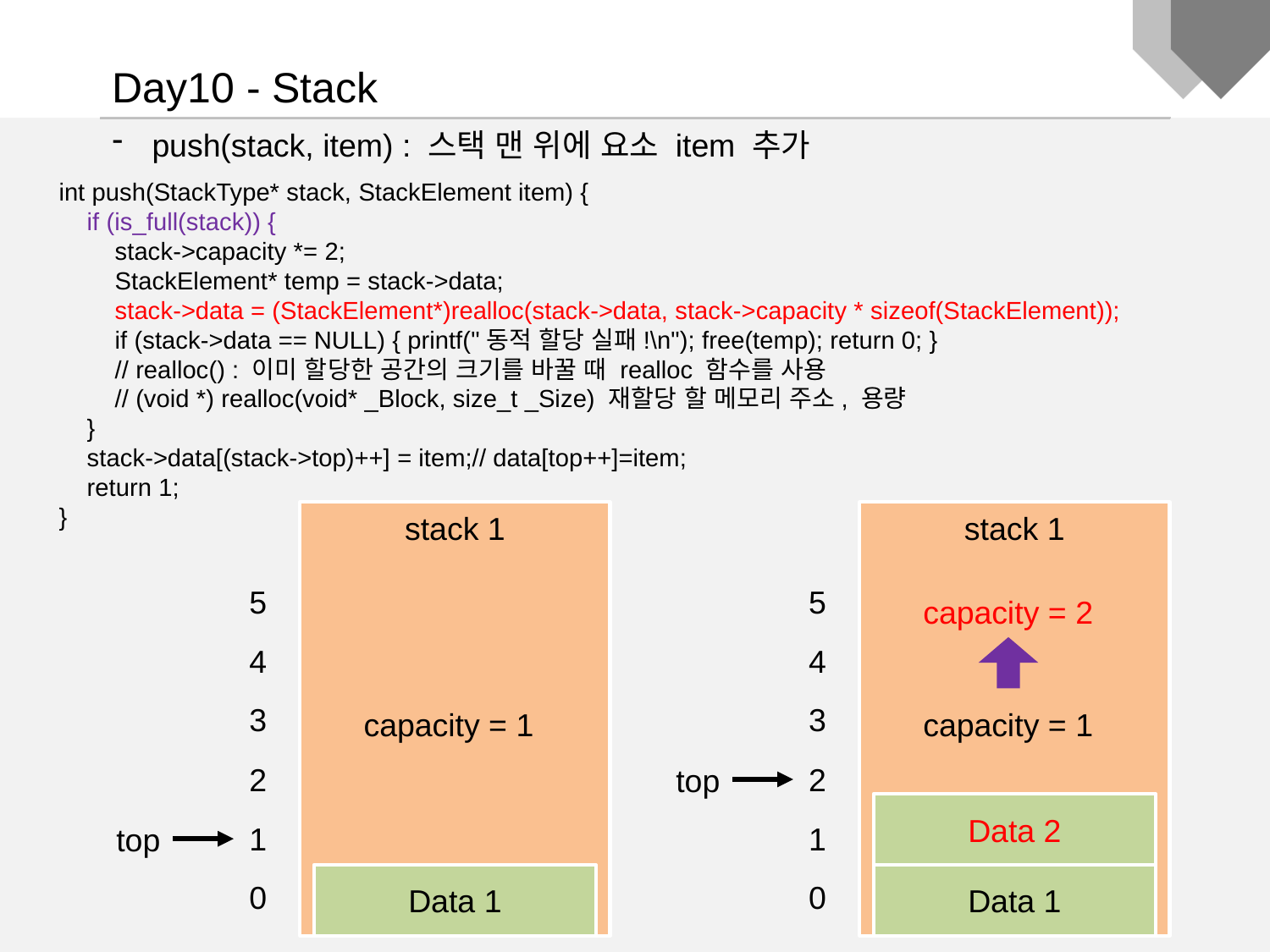

Day10 - Stack
push(stack, item) : 스택 맨 위에 요소 item 추가
int push(StackType* stack, StackElement item) {
    if (is_full(stack)) {
        stack->capacity *= 2;
        StackElement* temp = stack->data;
        stack->data = (StackElement*)realloc(stack->data, stack->capacity * sizeof(StackElement));
        if (stack->data == NULL) { printf("동적 할당 실패!\n"); free(temp); return 0; }
        // realloc() : 이미 할당한 공간의 크기를 바꿀 때 realloc 함수를 사용
        // (void *) realloc(void* _Block, size_t _Size) 재할당 할 메모리 주소, 용량
    }
    stack->data[(stack->top)++] = item;// data[top++]=item;
    return 1;
}
stack 1

stack 1

5

4

3

2

1

0
5

4

3

2

1

0
capacity = 2

capacity = 1
capacity = 1
top
Data 2
top
Data 1
Data 1